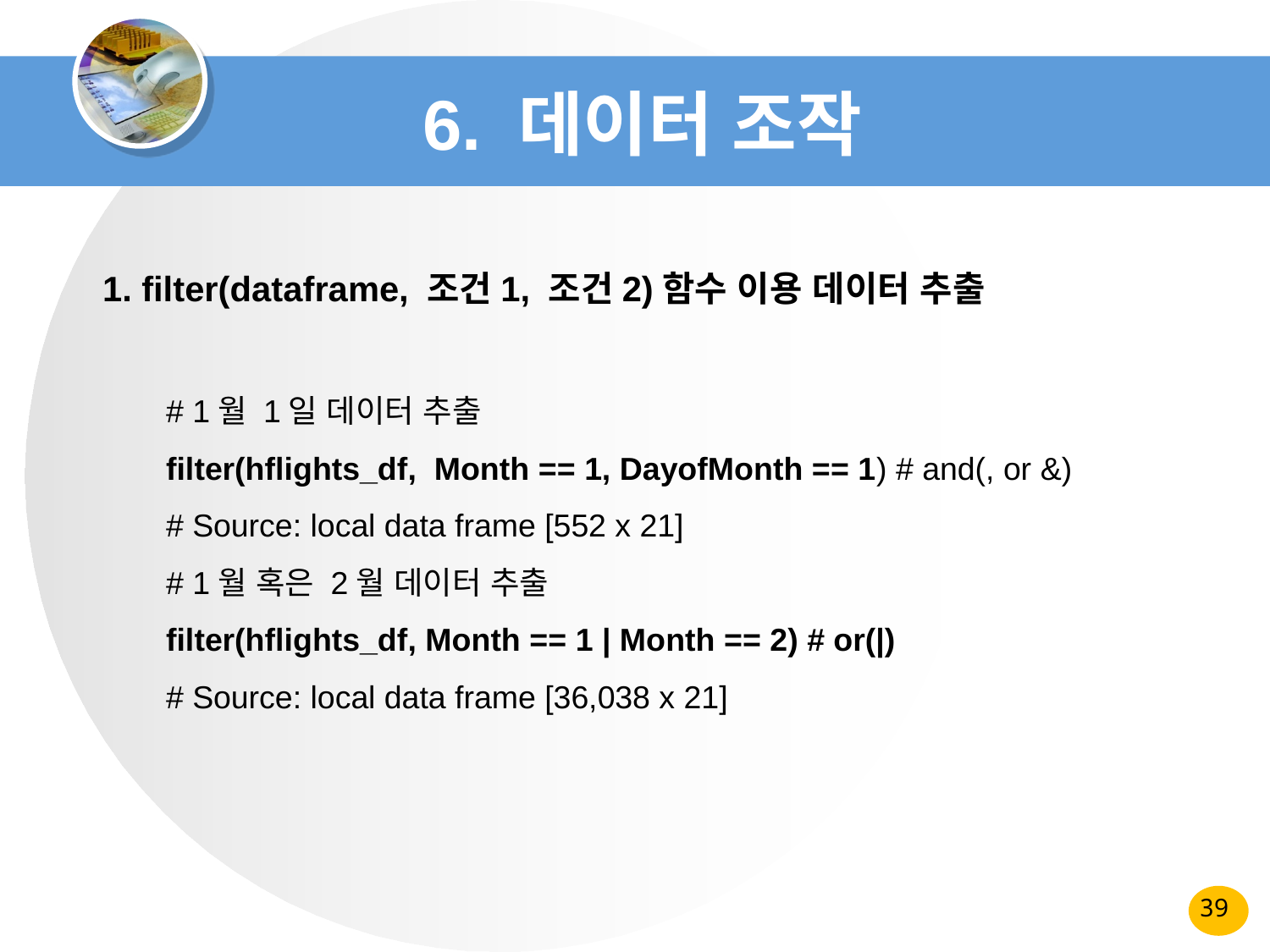

# 6. 데이터 조작
1. filter(dataframe, 조건1, 조건2)함수 이용 데이터 추출

# 1월 1일 데이터 추출
filter(hflights_df,  Month == 1, DayofMonth == 1) # and(, or &)
# Source: local data frame [552 x 21]
# 1월 혹은 2월 데이터 추출
filter(hflights_df, Month == 1 | Month == 2) # or(|)
# Source: local data frame [36,038 x 21]
39